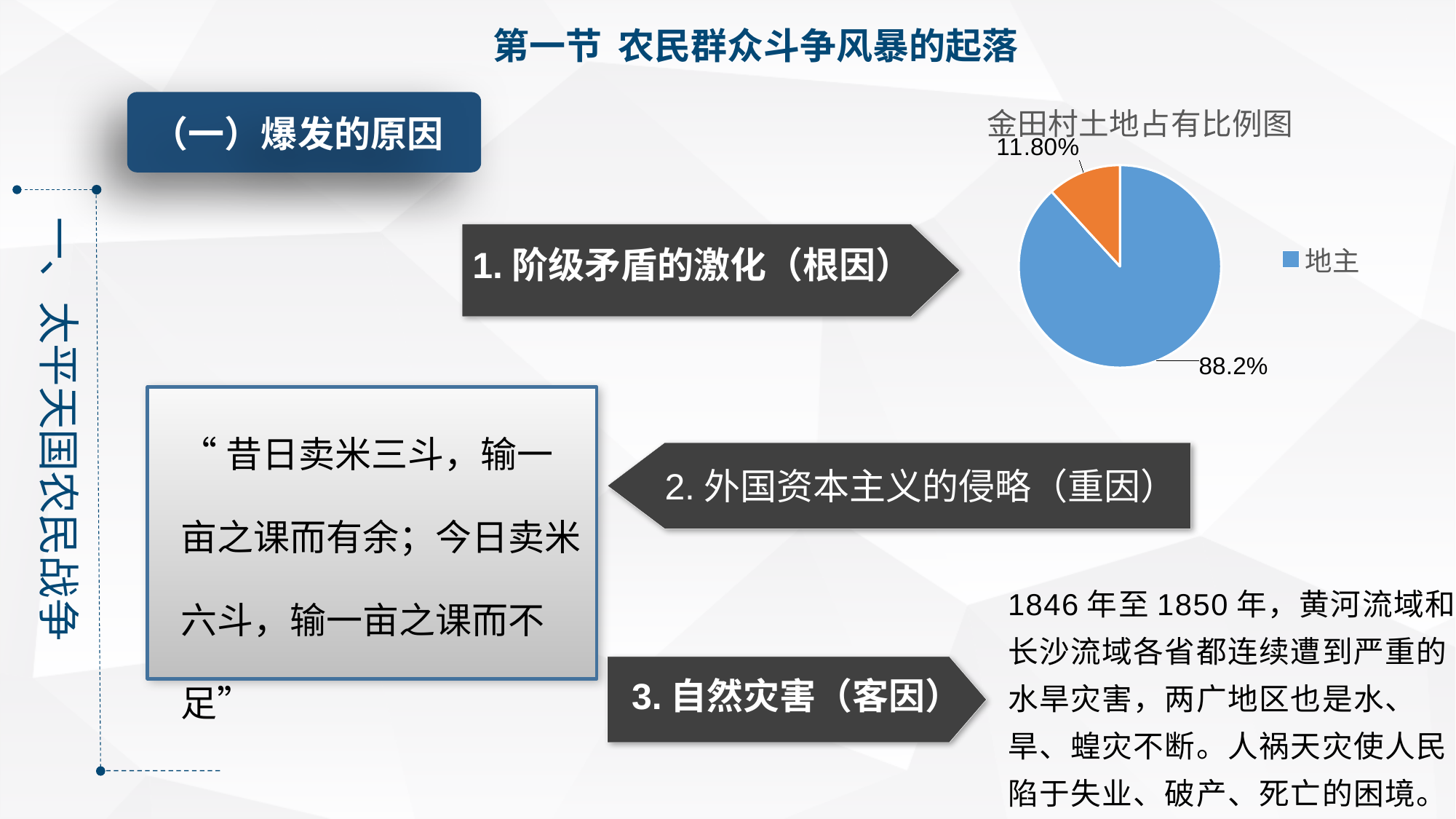

第一节  农民群众斗争风暴的起落

### Chart:

| Category | 金田村土地占有比例图 |
|---|---|
| 地主 | 0.882 |
| 农民 | 0.118 |
|  | None |
|  | None |
（一）爆发的原因

一、太平天国农民战争

1.阶级矛盾的激化（根因）

“昔日卖米三斗，输一亩之课而有余；今日卖米六斗，输一亩之课而不足”

2.外国资本主义的侵略（重因）

1846年至1850年，黄河流域和长沙流域各省都连续遭到严重的水旱灾害，两广地区也是水、旱、蝗灾不断。人祸天灾使人民陷于失业、破产、死亡的困境。

3.自然灾害（客因）